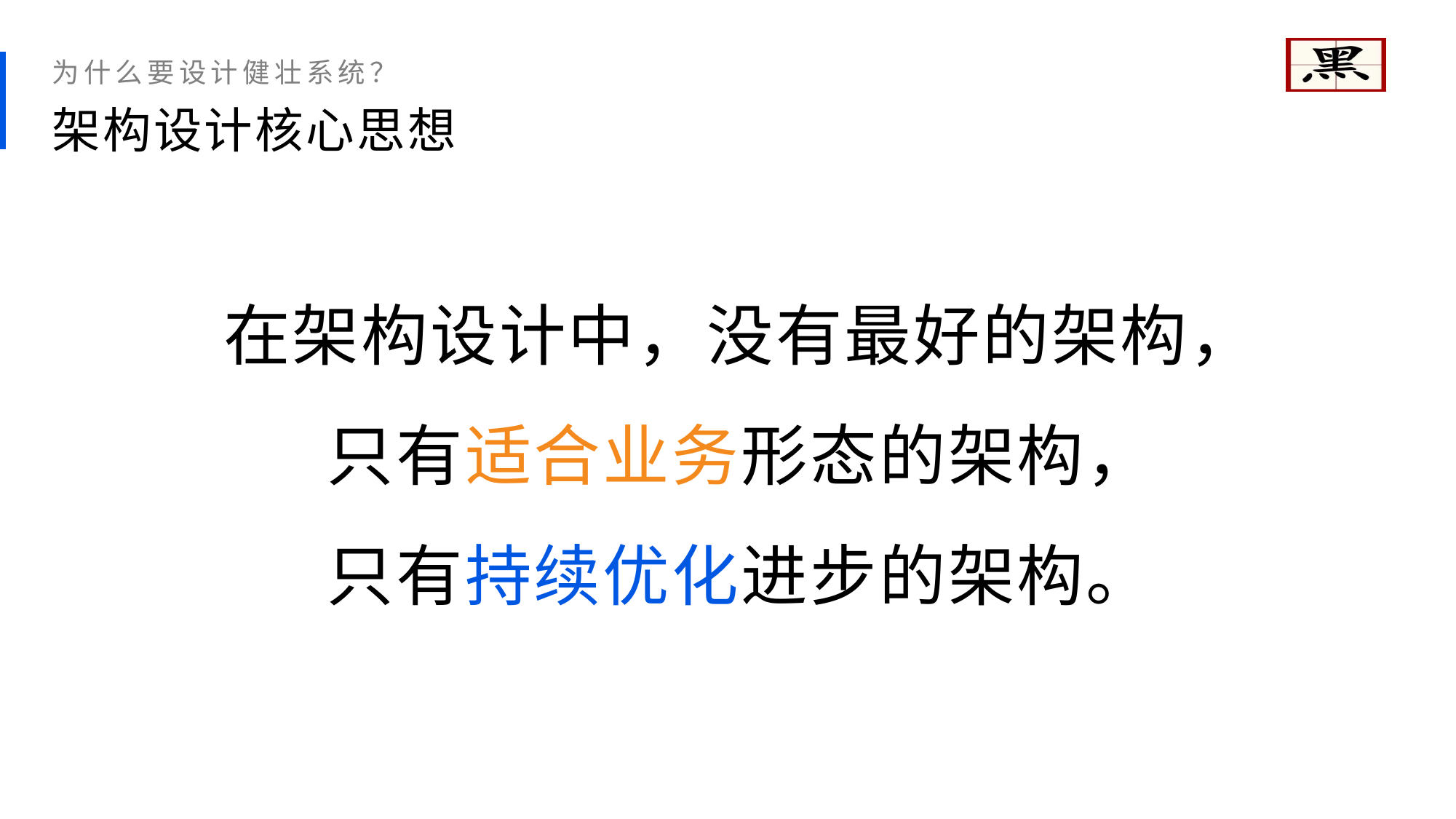

为什么要设计健壮系统？

架构设计核心思想
在架构设计中，没有最好的架构，
只有适合业务形态的架构，
只有持续优化进步的架构。